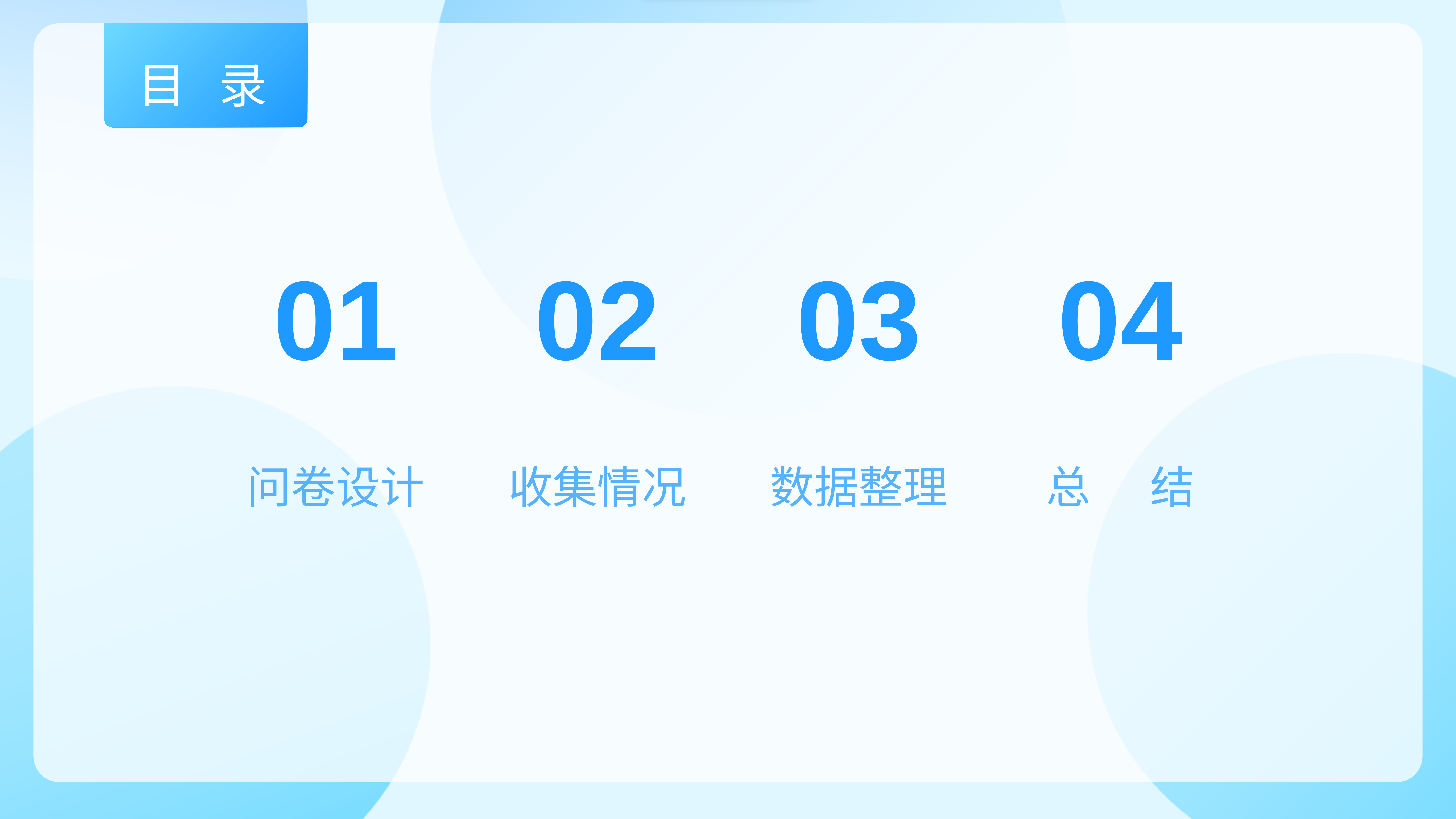

目   录
| 01 | 02 | 03 | 04 |
| --- | --- | --- | --- |
| 问卷设计 | 收集情况 | 数据整理 | 总 结 |